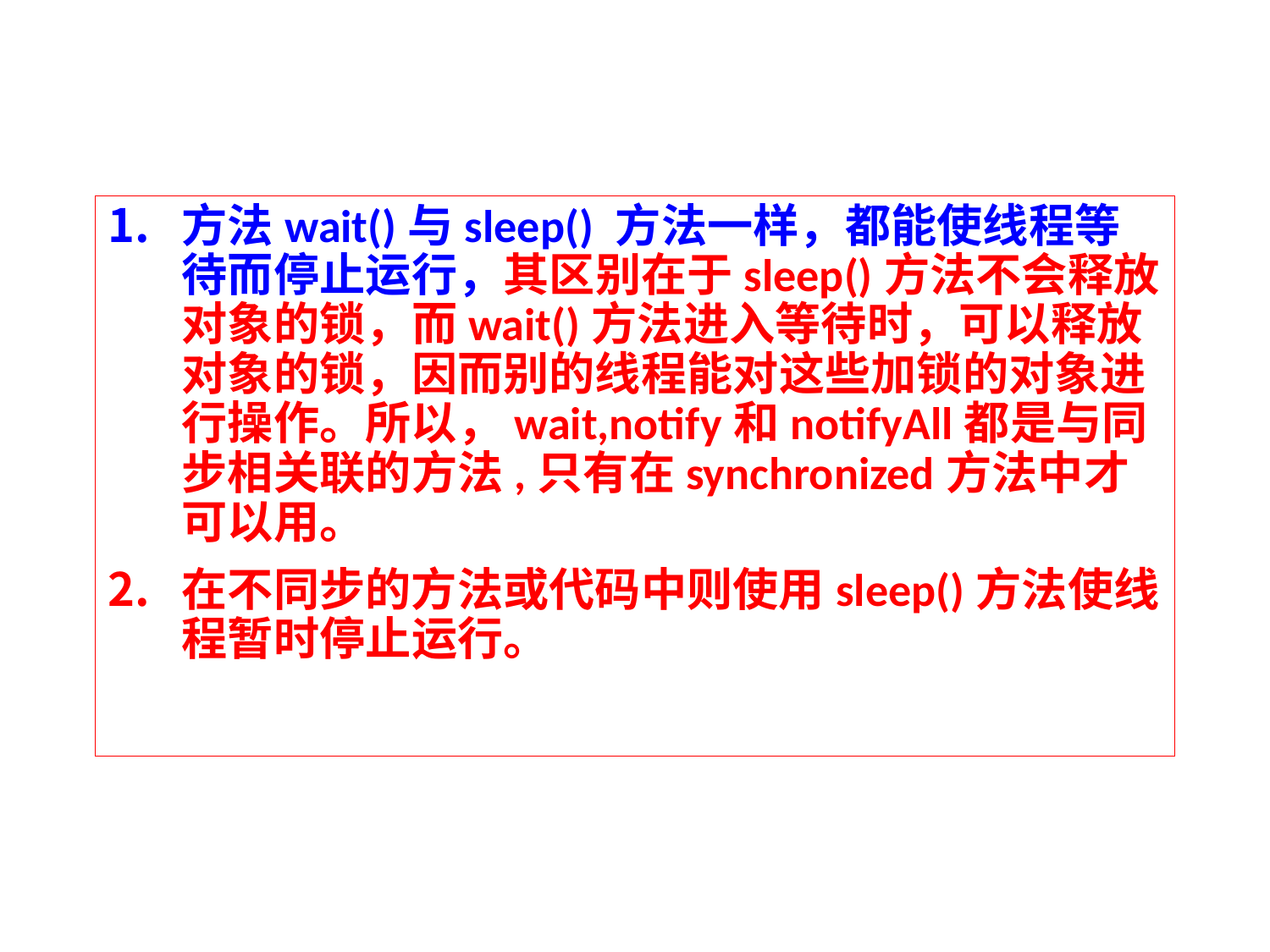

方法wait()与sleep() 方法一样，都能使线程等待而停止运行，其区别在于sleep()方法不会释放对象的锁，而wait()方法进入等待时，可以释放对象的锁，因而别的线程能对这些加锁的对象进行操作。所以，wait,notify和notifyAll都是与同步相关联的方法,只有在synchronized方法中才可以用。
在不同步的方法或代码中则使用sleep()方法使线程暂时停止运行。